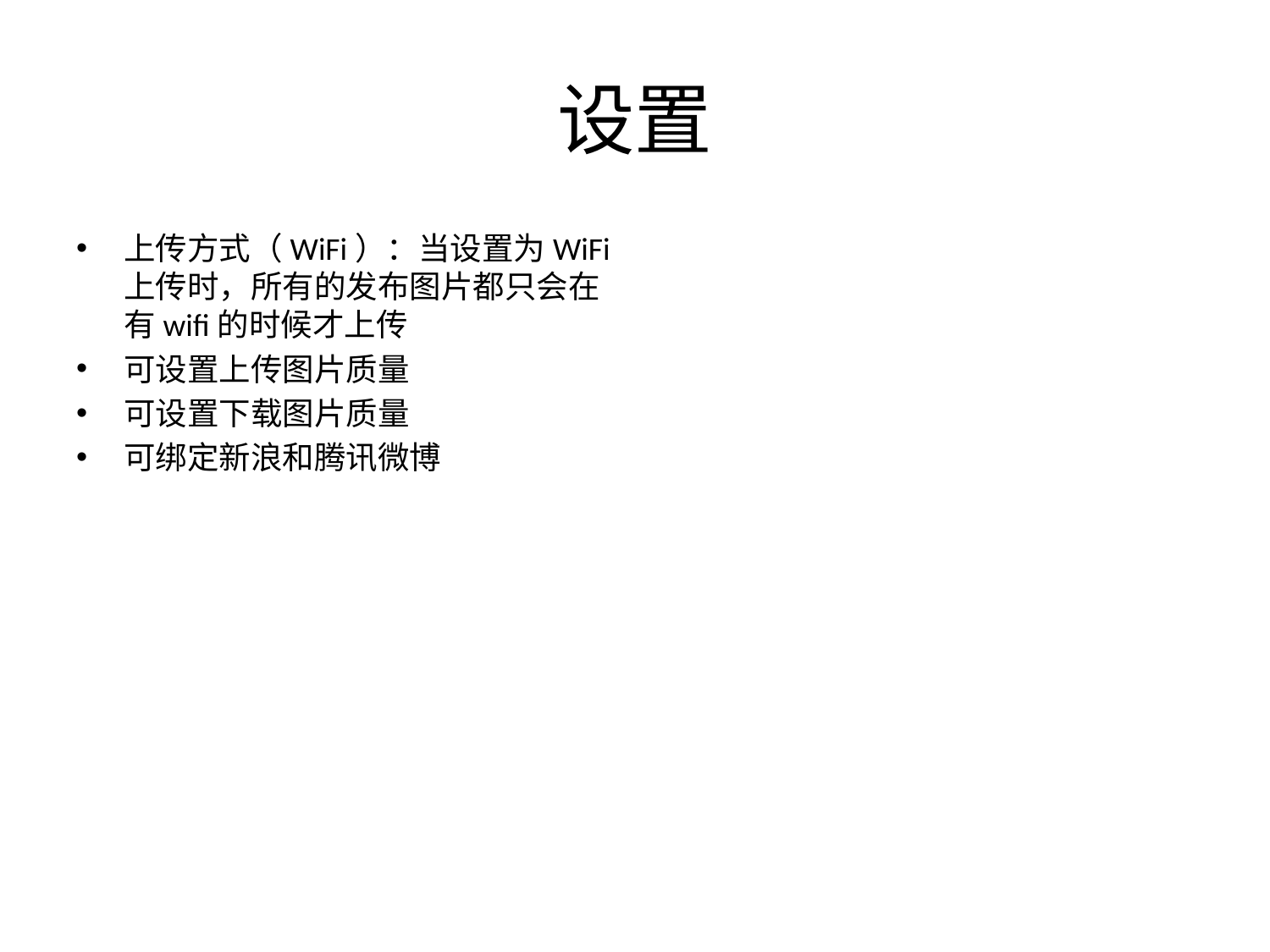

# 设置
上传方式（WiFi）：当设置为WiFi上传时，所有的发布图片都只会在有wifi的时候才上传
可设置上传图片质量
可设置下载图片质量
可绑定新浪和腾讯微博